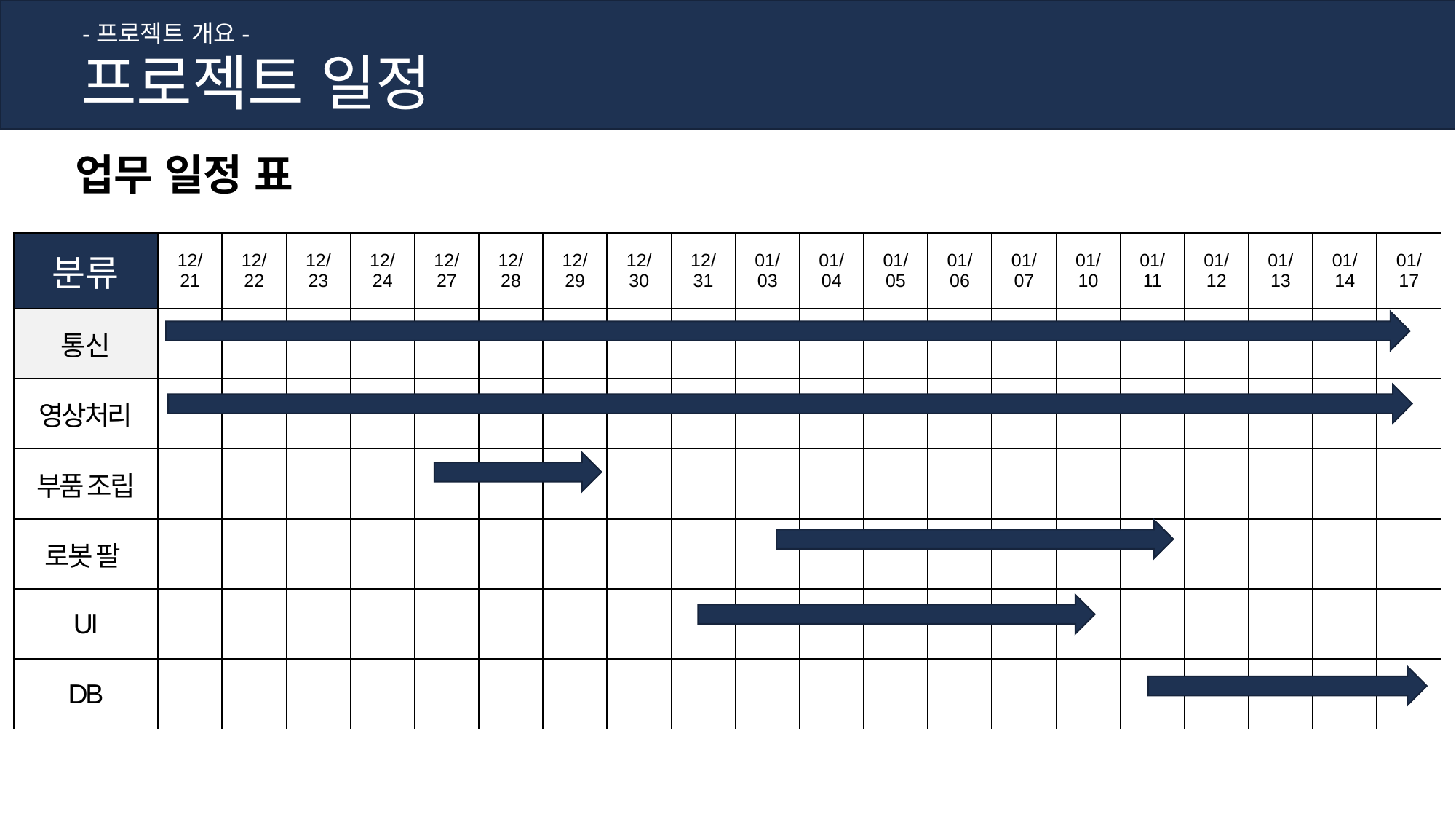

-프로젝트 개요-
프로젝트 일정
업무 일정 표
| 분류 | 12/ 21 | 12/ 22 | 12/ 23 | 12/ 24 | 12/ 27 | 12/ 28 | 12/ 29 | 12/ 30 | 12/ 31 | 01/ 03 | 01/ 04 | 01/ 05 | 01/ 06 | 01/ 07 | 01/ 10 | 01/ 11 | 01/ 12 | 01/ 13 | 01/ 14 | 01/ 17 |
| --- | --- | --- | --- | --- | --- | --- | --- | --- | --- | --- | --- | --- | --- | --- | --- | --- | --- | --- | --- | --- |
| 통신 |  |  |  |  |  |  |  |  |  |  |  |  |  |  |  |  |  |  |  |  |
| 영상처리 |  |  |  |  |  |  |  |  |  |  |  |  |  |  |  |  |  |  |  |  |
| 부품 조립 |  |  |  |  |  |  |  |  |  |  |  |  |  |  |  |  |  |  |  |  |
| 로봇 팔 |  |  |  |  |  |  |  |  |  |  |  |  |  |  |  |  |  |  |  |  |
| UI |  |  |  |  |  |  |  |  |  |  |  |  |  |  |  |  |  |  |  |  |
| DB |  |  |  |  |  |  |  |  |  |  |  |  |  |  |  |  |  |  |  |  |